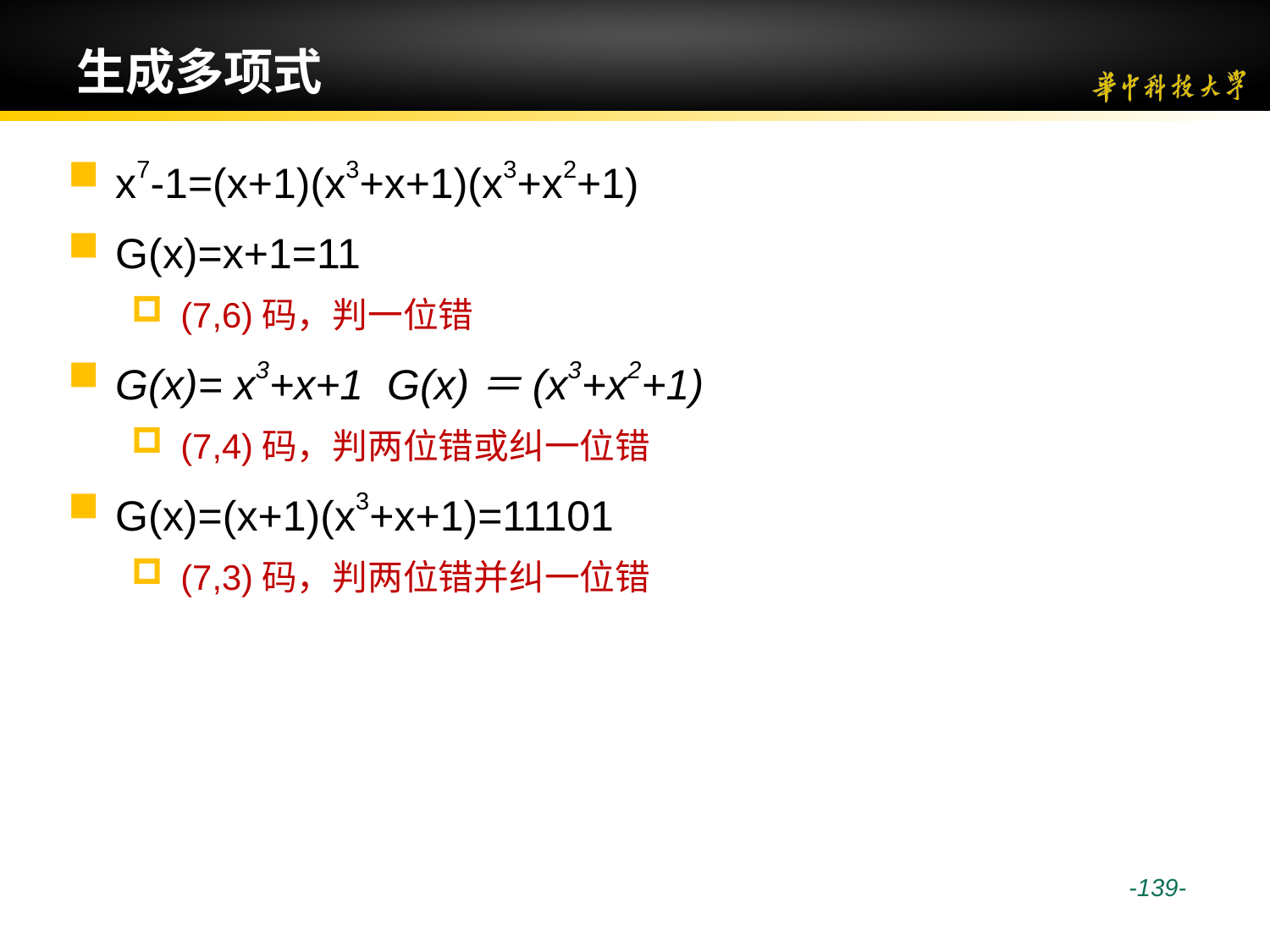

# 生成多项式
x7-1=(x+1)(x3+x+1)(x3+x2+1)
G(x)=x+1=11
(7,6)码，判一位错
G(x)= x3+x+1  G(x)＝(x3+x2+1)
(7,4)码，判两位错或纠一位错
G(x)=(x+1)(x3+x+1)=11101
(7,3)码，判两位错并纠一位错
 -139-